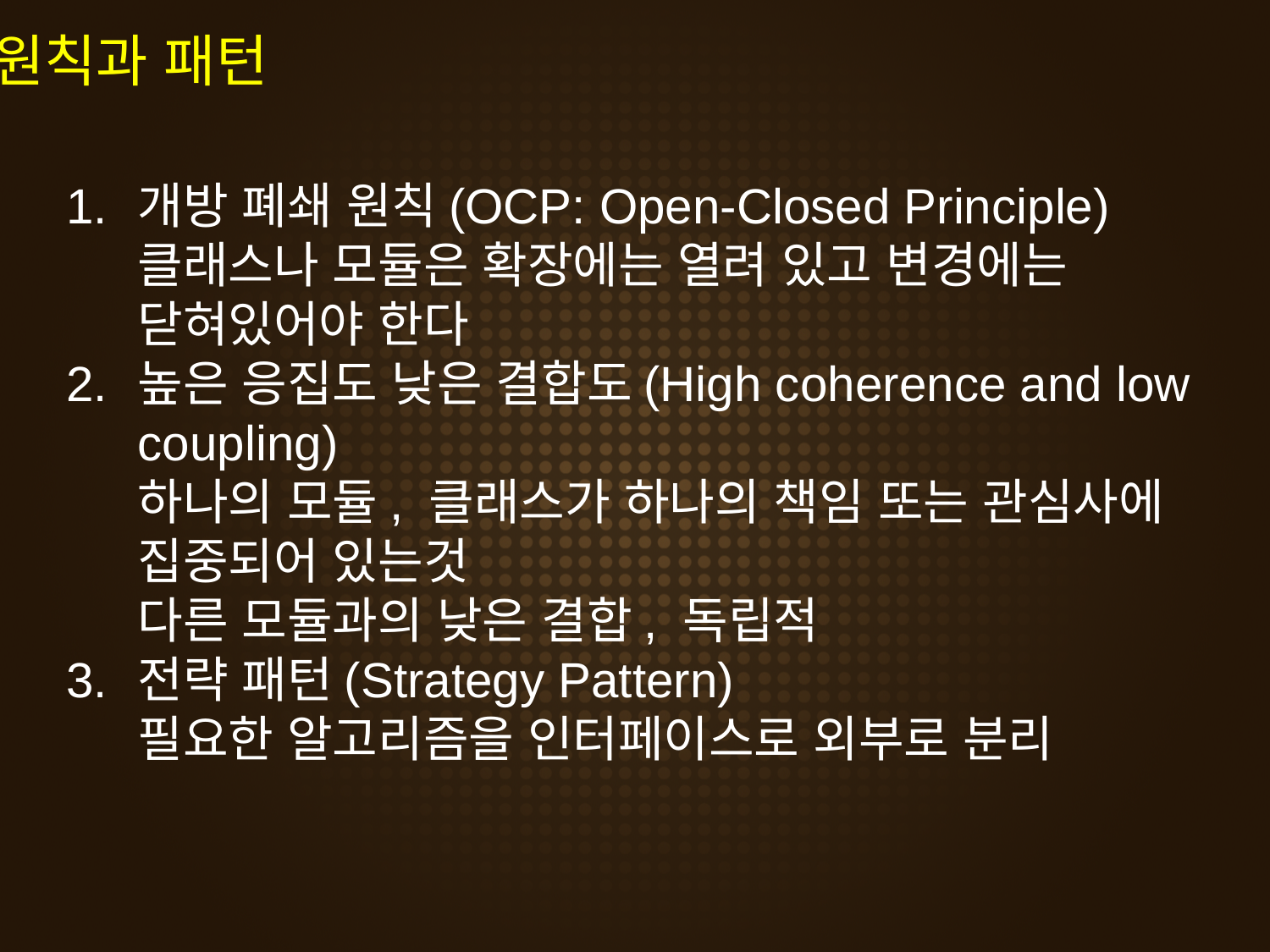

원칙과 패턴
개방 폐쇄 원칙(OCP: Open-Closed Principle)
클래스나 모듈은 확장에는 열려 있고 변경에는 닫혀있어야 한다
높은 응집도 낮은 결합도(High coherence and low coupling)
하나의 모듈, 클래스가 하나의 책임 또는 관심사에 집중되어 있는것
다른 모듈과의 낮은 결합, 독립적
전략 패턴(Strategy Pattern)
필요한 알고리즘을 인터페이스로 외부로 분리